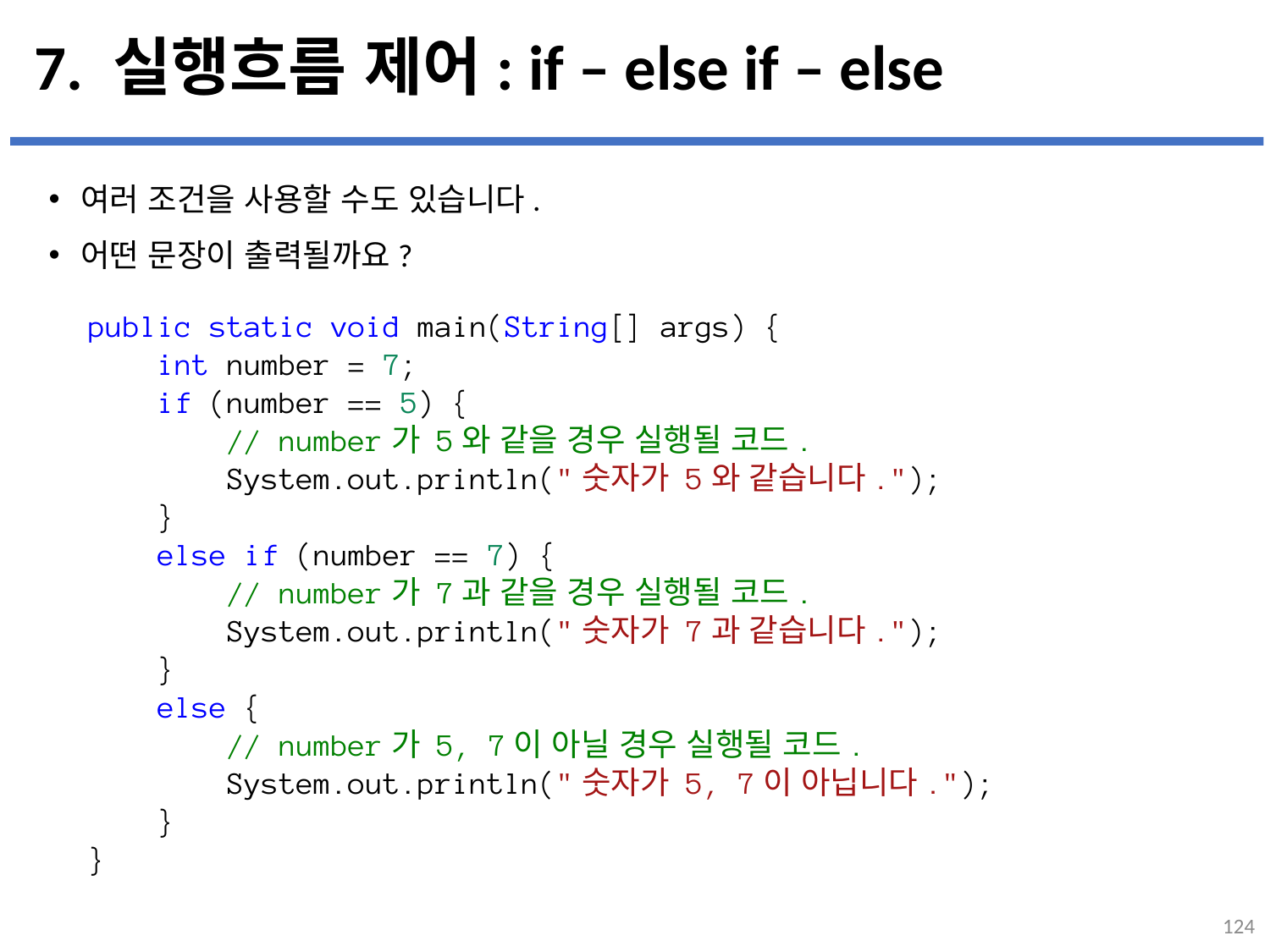

# 7. 실행흐름 제어: if – else if – else
여러 조건을 사용할 수도 있습니다.
어떤 문장이 출력될까요?
...

설명
public static void main(String[] args) {
    int number = 7;
    if (number == 5) {
        // number가 5와 같을 경우 실행될 코드.
        System.out.println("숫자가 5와 같습니다.");
    }
    else if (number == 7) {
        // number가 7과 같을 경우 실행될 코드.
        System.out.println("숫자가 7과 같습니다.");
    }
    else {
        // number가 5, 7이 아닐 경우 실행될 코드.
        System.out.println("숫자가 5, 7이 아닙니다.");
    }
}
124